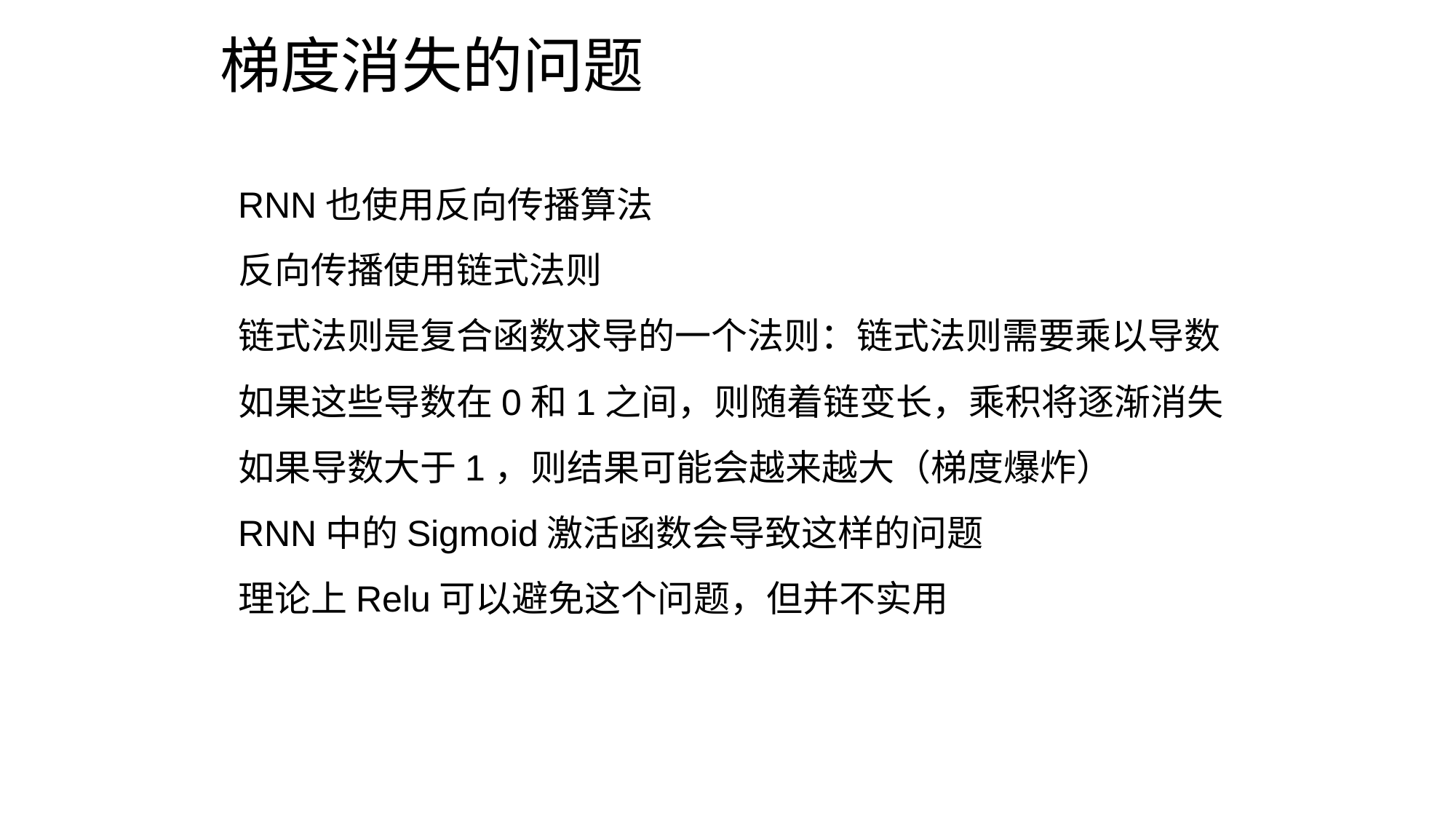

# 梯度消失的问题
RNN也使用反向传播算法
反向传播使用链式法则
链式法则是复合函数求导的一个法则：链式法则需要乘以导数
如果这些导数在0和1之间，则随着链变长，乘积将逐渐消失
如果导数大于1，则结果可能会越来越大（梯度爆炸）
RNN中的Sigmoid激活函数会导致这样的问题
理论上Relu可以避免这个问题，但并不实用